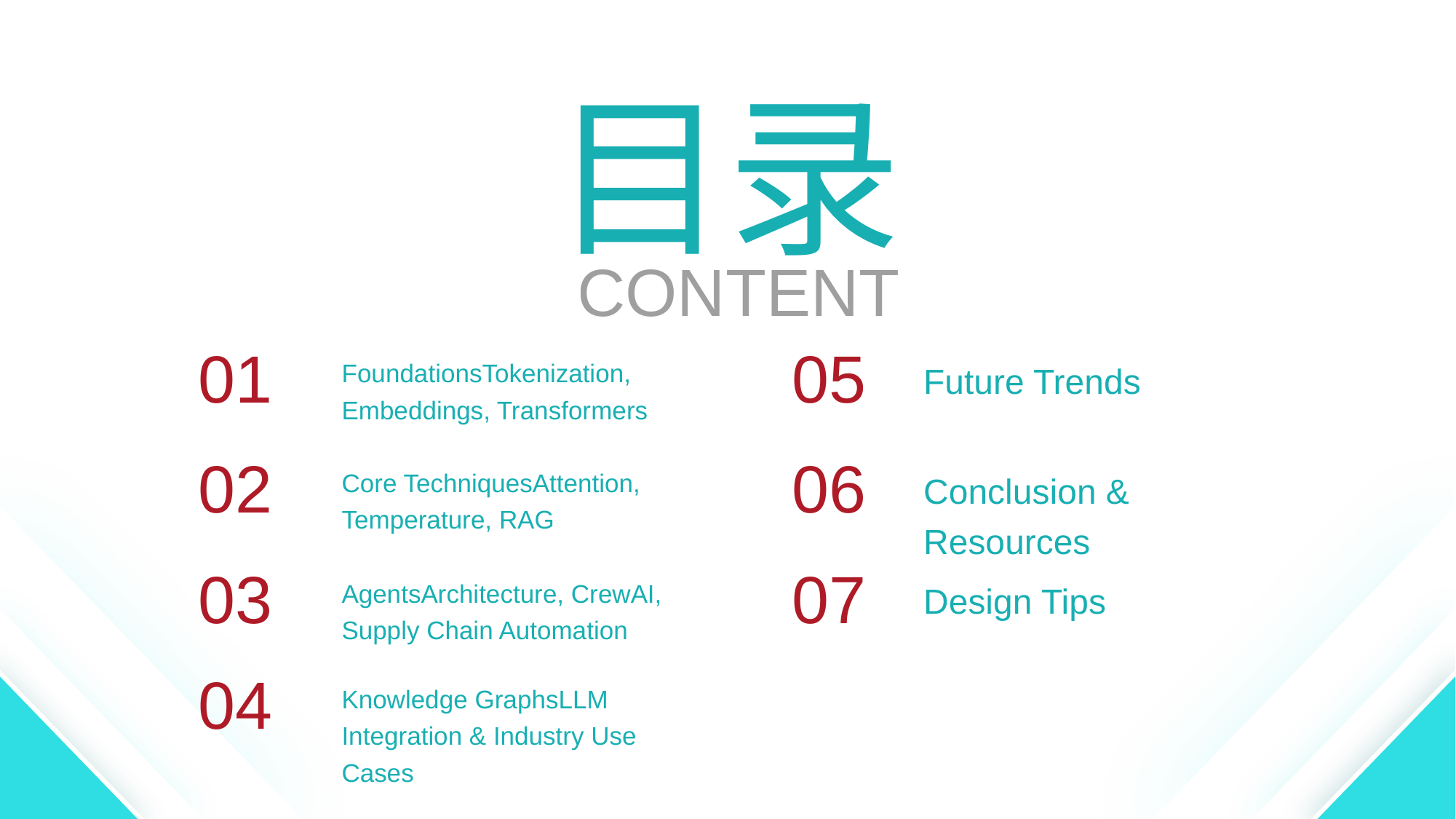

目录
CONTENT
01
05
FoundationsTokenization, Embeddings, Transformers
Future Trends
02
06
Core TechniquesAttention, Temperature, RAG
Conclusion & Resources

03
07
AgentsArchitecture, CrewAI, Supply Chain Automation
Design Tips

04

Knowledge GraphsLLM Integration & Industry Use Cases